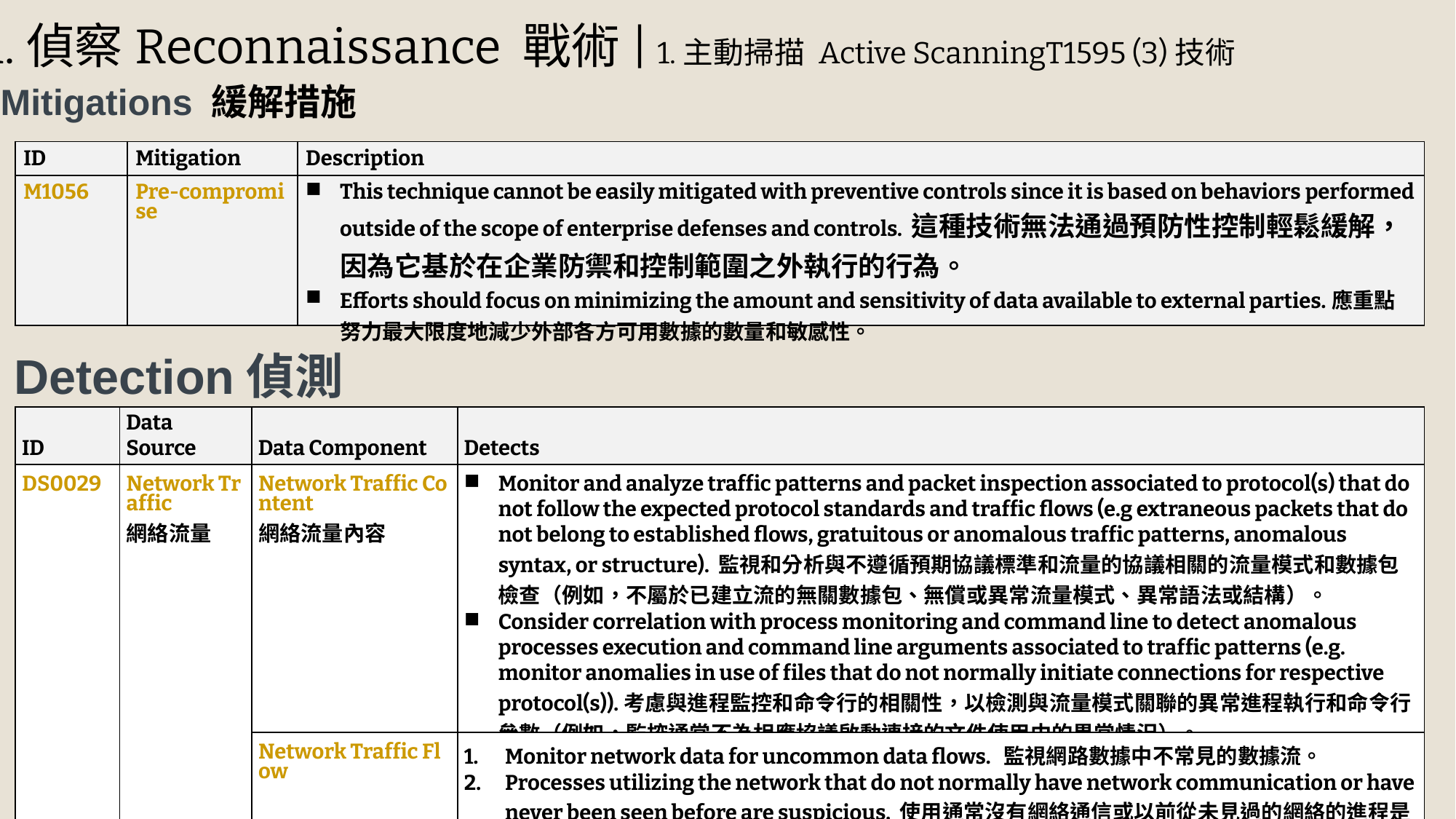

1.偵察Reconnaissance 戰術| 1.主動掃描 Active ScanningT1595 (3)技術
Mitigations 緩解措施
| ID | Mitigation | Description |
| --- | --- | --- |
| M1056 | Pre-compromise | This technique cannot be easily mitigated with preventive controls since it is based on behaviors performed outside of the scope of enterprise defenses and controls. 這種技術無法通過預防性控制輕鬆緩解，因為它基於在企業防禦和控制範圍之外執行的行為。 Efforts should focus on minimizing the amount and sensitivity of data available to external parties.應重點努力最大限度地減少外部各方可用數據的數量和敏感性。 |
Detection偵測
| ID | Data Source | Data Component | Detects |
| --- | --- | --- | --- |
| DS0029 | Network Traffic 網絡流量 | Network Traffic Content 網絡流量內容 | Monitor and analyze traffic patterns and packet inspection associated to protocol(s) that do not follow the expected protocol standards and traffic flows (e.g extraneous packets that do not belong to established flows, gratuitous or anomalous traffic patterns, anomalous syntax, or structure). 監視和分析與不遵循預期協議標準和流量的協議相關的流量模式和數據包檢查（例如，不屬於已建立流的無關數據包、無償或異常流量模式、異常語法或結構）。 Consider correlation with process monitoring and command line to detect anomalous processes execution and command line arguments associated to traffic patterns (e.g. monitor anomalies in use of files that do not normally initiate connections for respective protocol(s)).考慮與進程監控和命令行的相關性，以檢測與流量模式關聯的異常進程執行和命令行參數（例如，監控通常不為相應協議啟動連接的文件使用中的異常情況）。 |
|  |  | Network Traffic Flow | Monitor network data for uncommon data flows. 監視網路數據中不常見的數據流。 Processes utilizing the network that do not normally have network communication or have never been seen before are suspicious. 使用通常沒有網絡通信或以前從未見過的網絡的進程是可疑的。 |
129